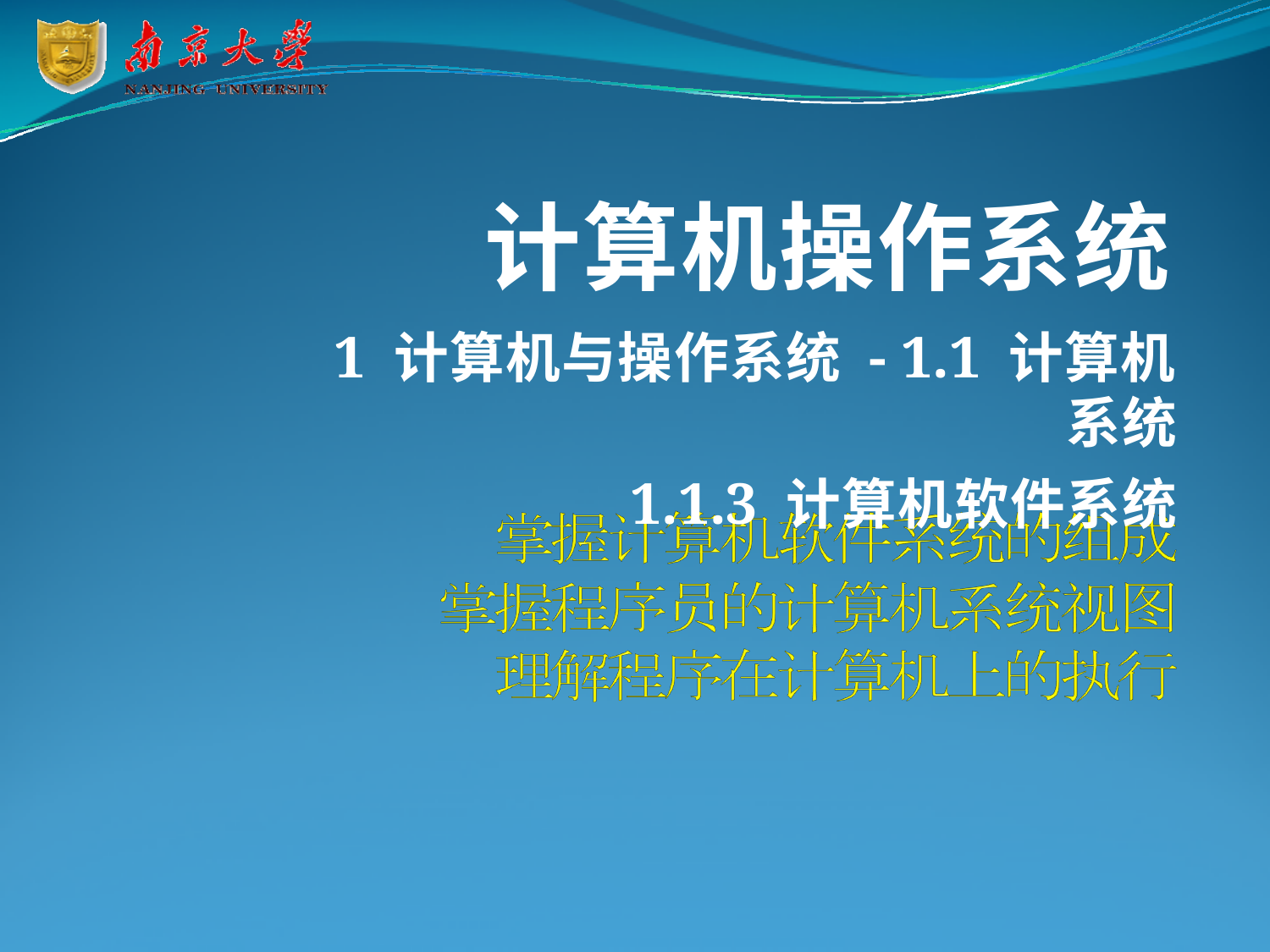

# 计算机操作系统
1 计算机与操作系统- 1.1 计算机系统
1.1.3 计算机软件系统